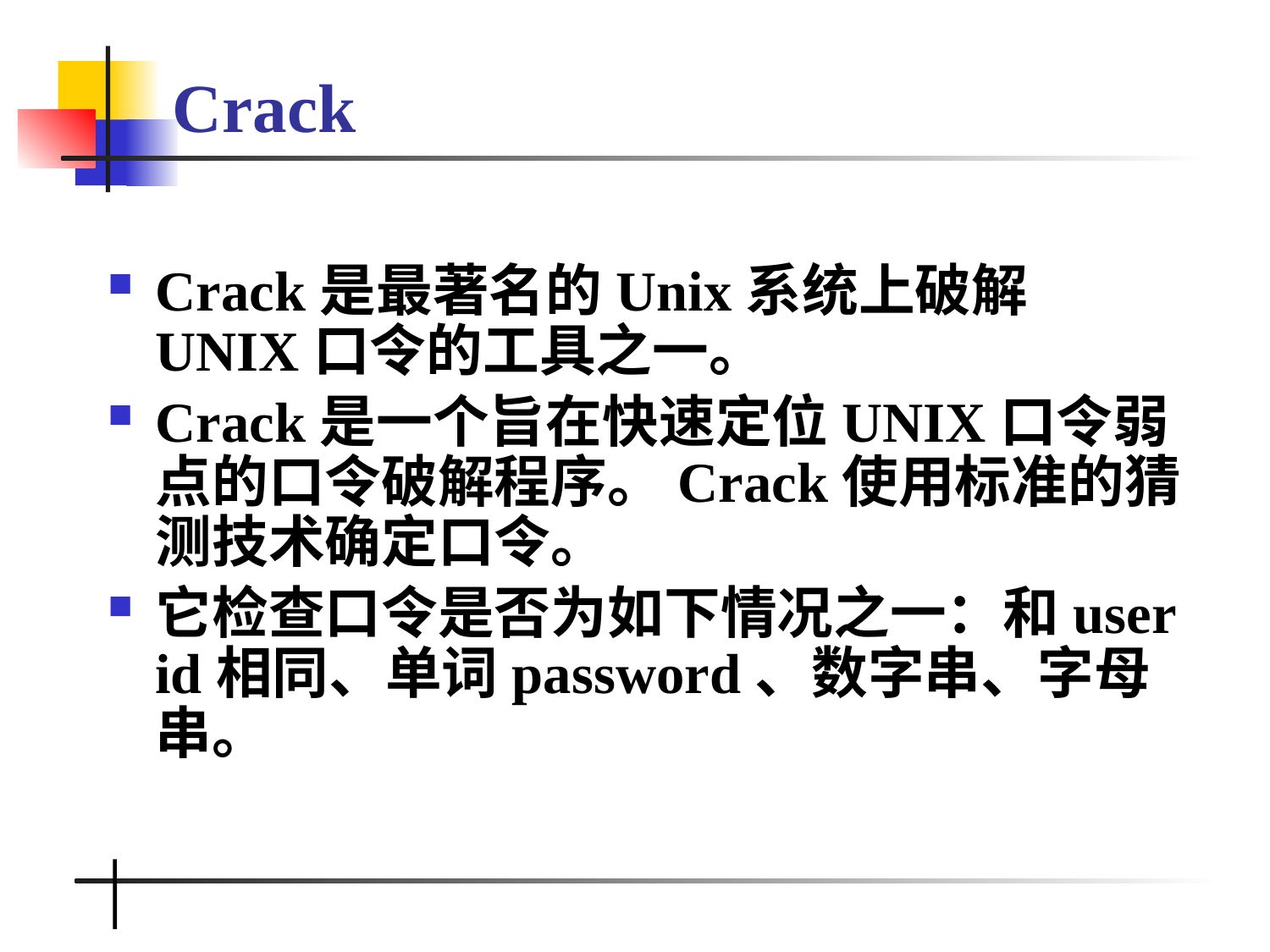

# Crack
Crack是最著名的Unix系统上破解UNIX口令的工具之一。
Crack是一个旨在快速定位UNIX口令弱点的口令破解程序。Crack使用标准的猜测技术确定口令。
它检查口令是否为如下情况之一：和user id相同、单词password、数字串、字母串。